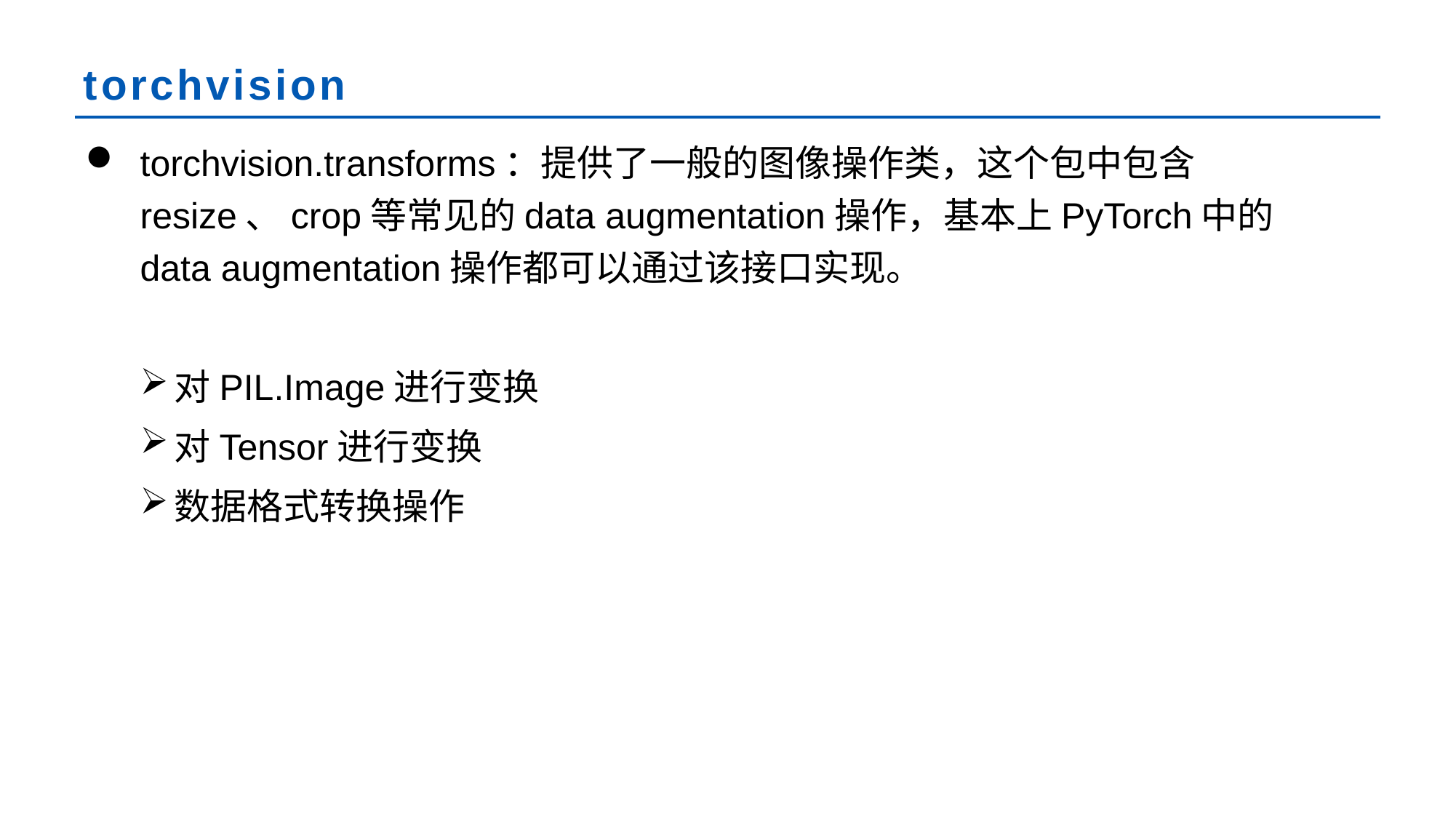

# torchvision
torchvision.transforms：提供了一般的图像操作类，这个包中包含resize、crop等常见的data augmentation操作，基本上PyTorch中的data augmentation操作都可以通过该接口实现。

对PIL.Image进行变换
对Tensor进行变换
数据格式转换操作
23